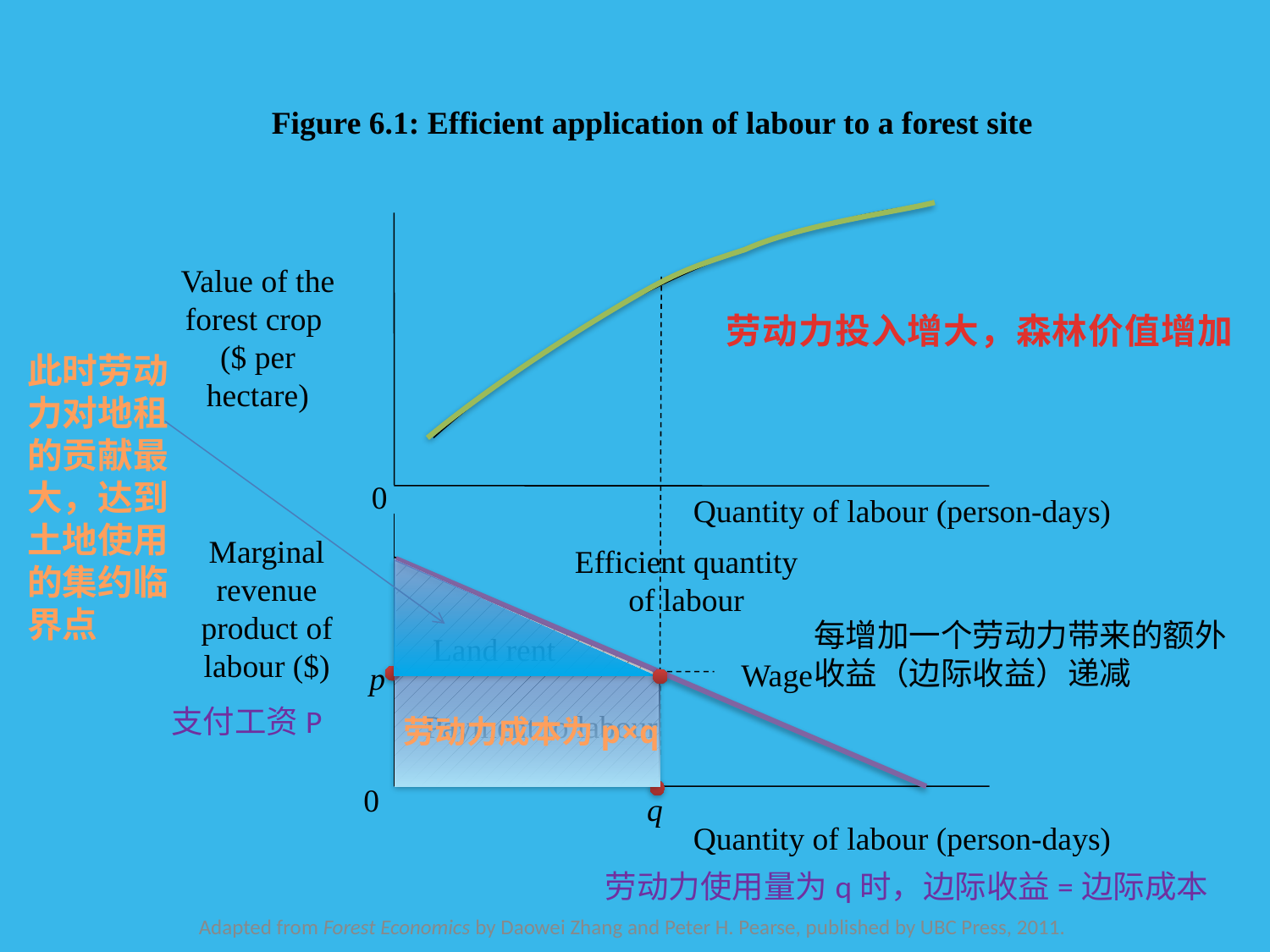

Figure 6.1: Efficient application of labour to a forest site

Value of the forest crop
($ per hectare)
 0
Quantity of labour (person-days)
Marginal revenue product of labour ($)
Efficient quantity
of labour

Land rent
Wage
p

Payment to labour
0
q
Quantity of labour (person-days)

劳动力投入增大，森林价值增加
此时劳动力对地租的贡献最大，达到土地使用的集约临界点

每增加一个劳动力带来的额外收益（边际收益）递减

支付工资P
劳动力成本为p×q

劳动力使用量为q时，边际收益=边际成本
Adapted from Forest Economics by Daowei Zhang and Peter H. Pearse, published by UBC Press, 2011.